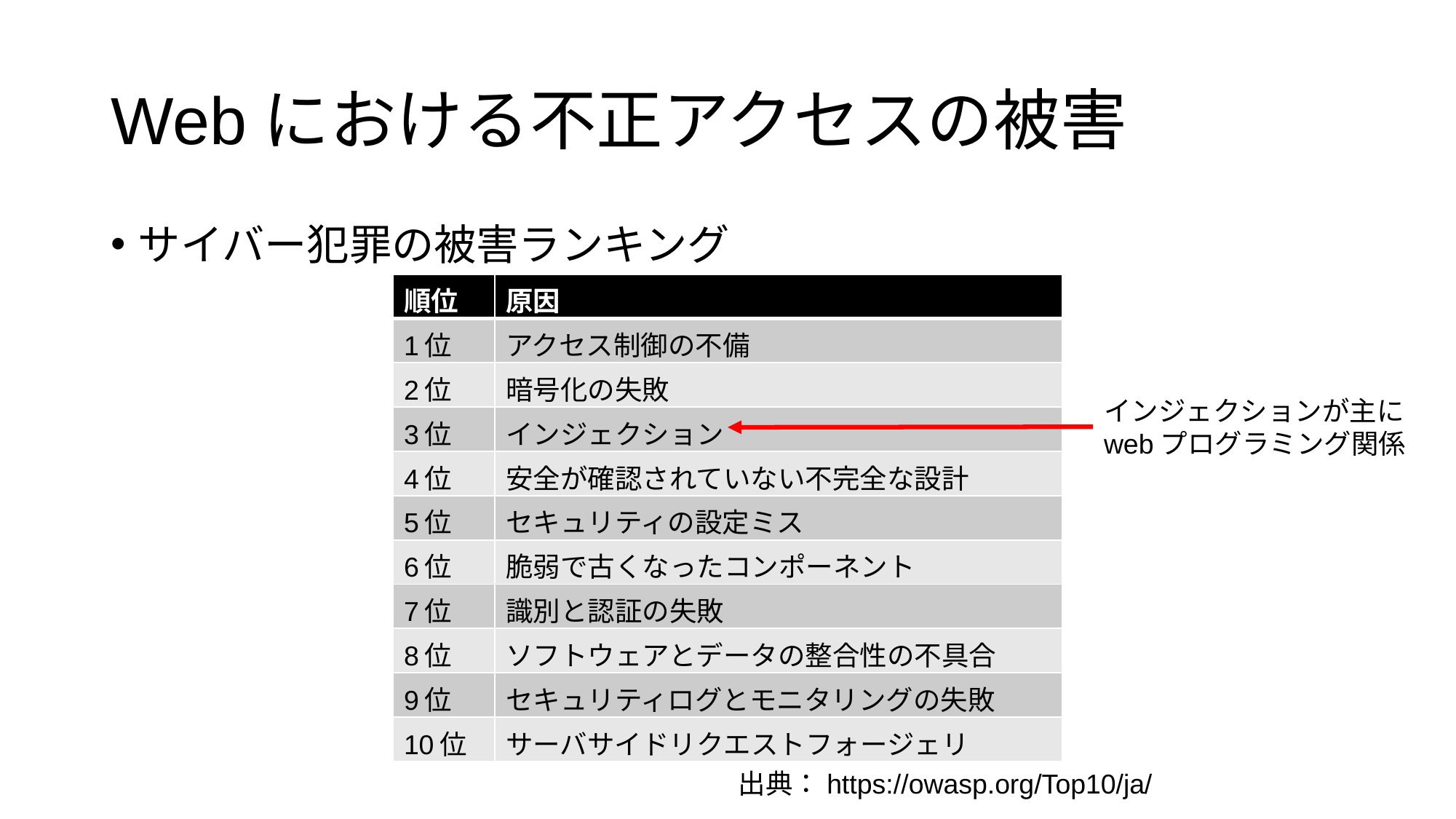

# Webにおける不正アクセスの被害
サイバー犯罪の被害ランキング
| 順位 | 原因 |
| --- | --- |
| 1位 | アクセス制御の不備 |
| 2位 | 暗号化の失敗 |
| 3位 | インジェクション |
| 4位 | 安全が確認されていない不完全な設計 |
| 5位 | セキュリティの設定ミス |
| 6位 | 脆弱で古くなったコンポーネント |
| 7位 | 識別と認証の失敗 |
| 8位 | ソフトウェアとデータの整合性の不具合 |
| 9位 | セキュリティログとモニタリングの失敗 |
| 10位 | サーバサイドリクエストフォージェリ |
インジェクションが主に
webプログラミング関係
出典：https://owasp.org/Top10/ja/